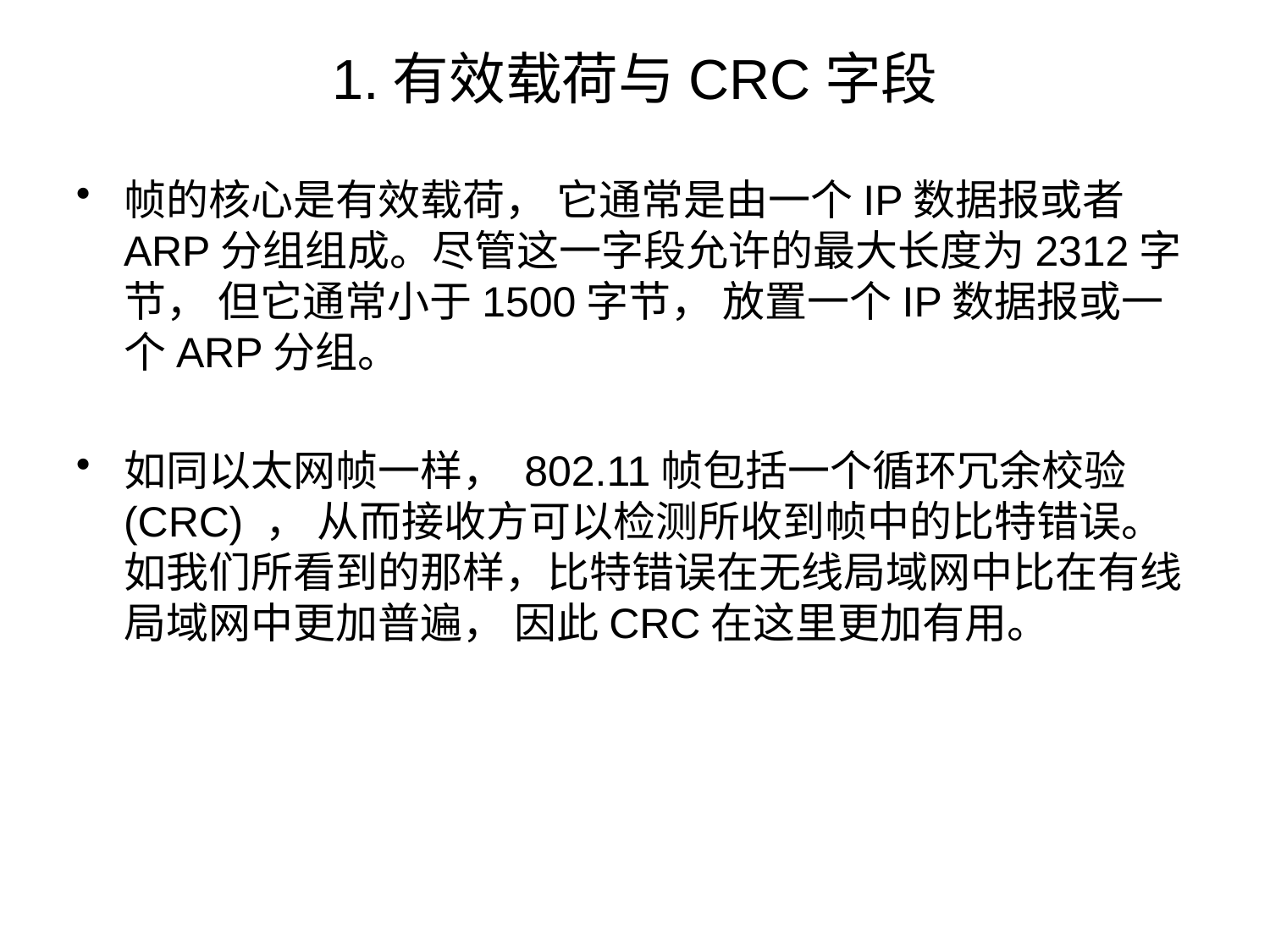

# 1.有效载荷与CRC字段
帧的核心是有效载荷， 它通常是由一个IP数据报或者ARP分组组成。尽管这一字段允许的最大长度为2312字节， 但它通常小于1500字节， 放置一个IP数据报或一个ARP分组。

如同以太网帧一样， 802.11帧包括一个循环冗余校验(CRC) ， 从而接收方可以检测所收到帧中的比特错误。如我们所看到的那样，比特错误在无线局域网中比在有线局域网中更加普遍， 因此CRC在这里更加有用。